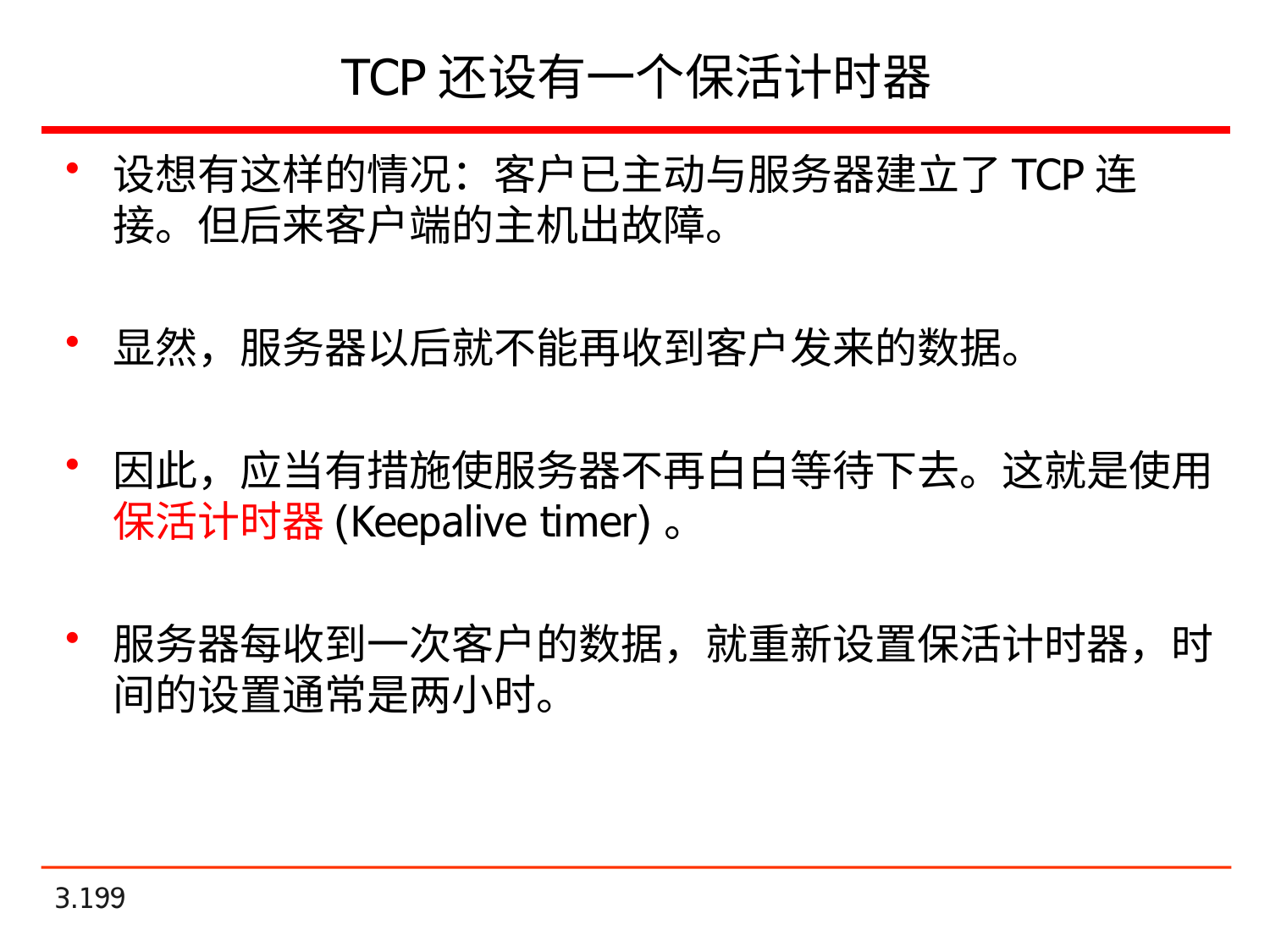

# TCP还设有一个保活计时器
设想有这样的情况：客户已主动与服务器建立了TCP连接。但后来客户端的主机出故障。

显然，服务器以后就不能再收到客户发来的数据。

因此，应当有措施使服务器不再白白等待下去。这就是使用保活计时器(Keepalive timer)。

服务器每收到一次客户的数据，就重新设置保活计时器，时间的设置通常是两小时。